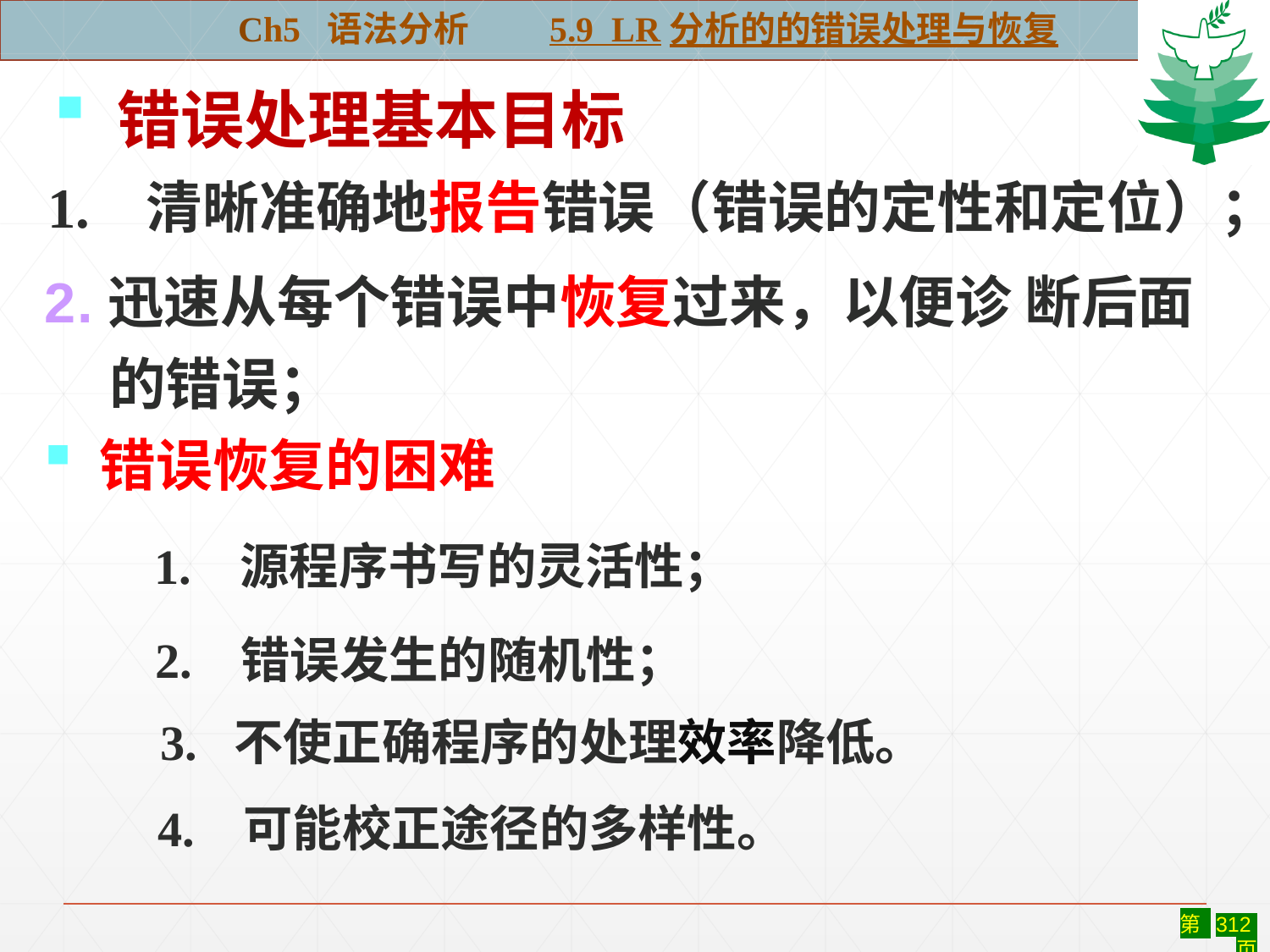

Ch5  语法分析         5.9  LR分析的的错误处理与恢复
 错误处理基本目标
1.   清晰准确地报告错误（错误的定性和定位）；
迅速从每个错误中恢复过来，以便诊 断后面
    的错误；
 错误恢复的困难
1.   源程序书写的灵活性；
2.   错误发生的随机性；
3.  不使正确程序的处理效率降低。
  4.   可能校正途径的多样性。